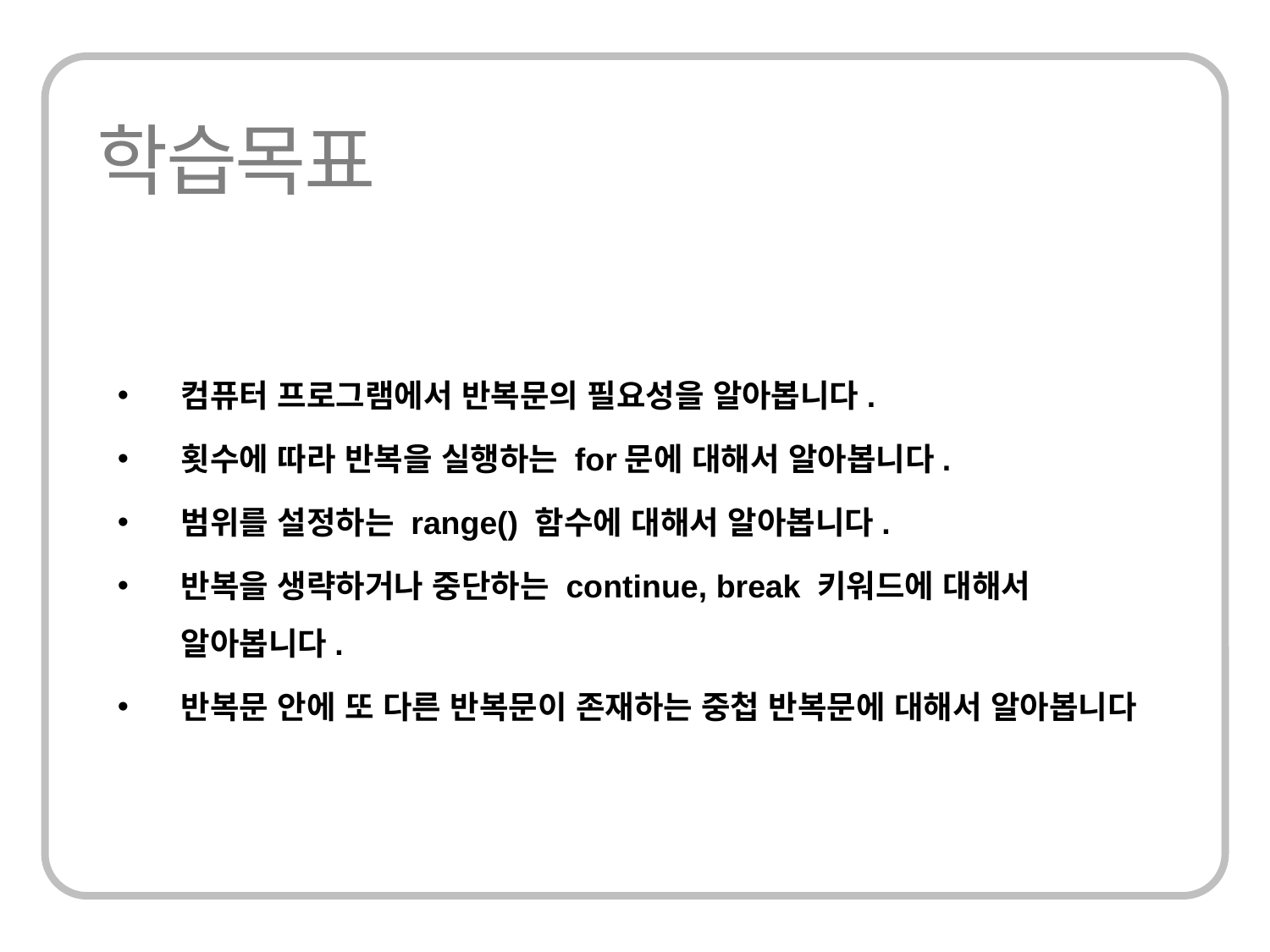

컴퓨터 프로그램에서 반복문의 필요성을 알아봅니다.
횟수에 따라 반복을 실행하는 for문에 대해서 알아봅니다.
범위를 설정하는 range() 함수에 대해서 알아봅니다.
반복을 생략하거나 중단하는 continue, break 키워드에 대해서 알아봅니다.
반복문 안에 또 다른 반복문이 존재하는 중첩 반복문에 대해서 알아봅니다